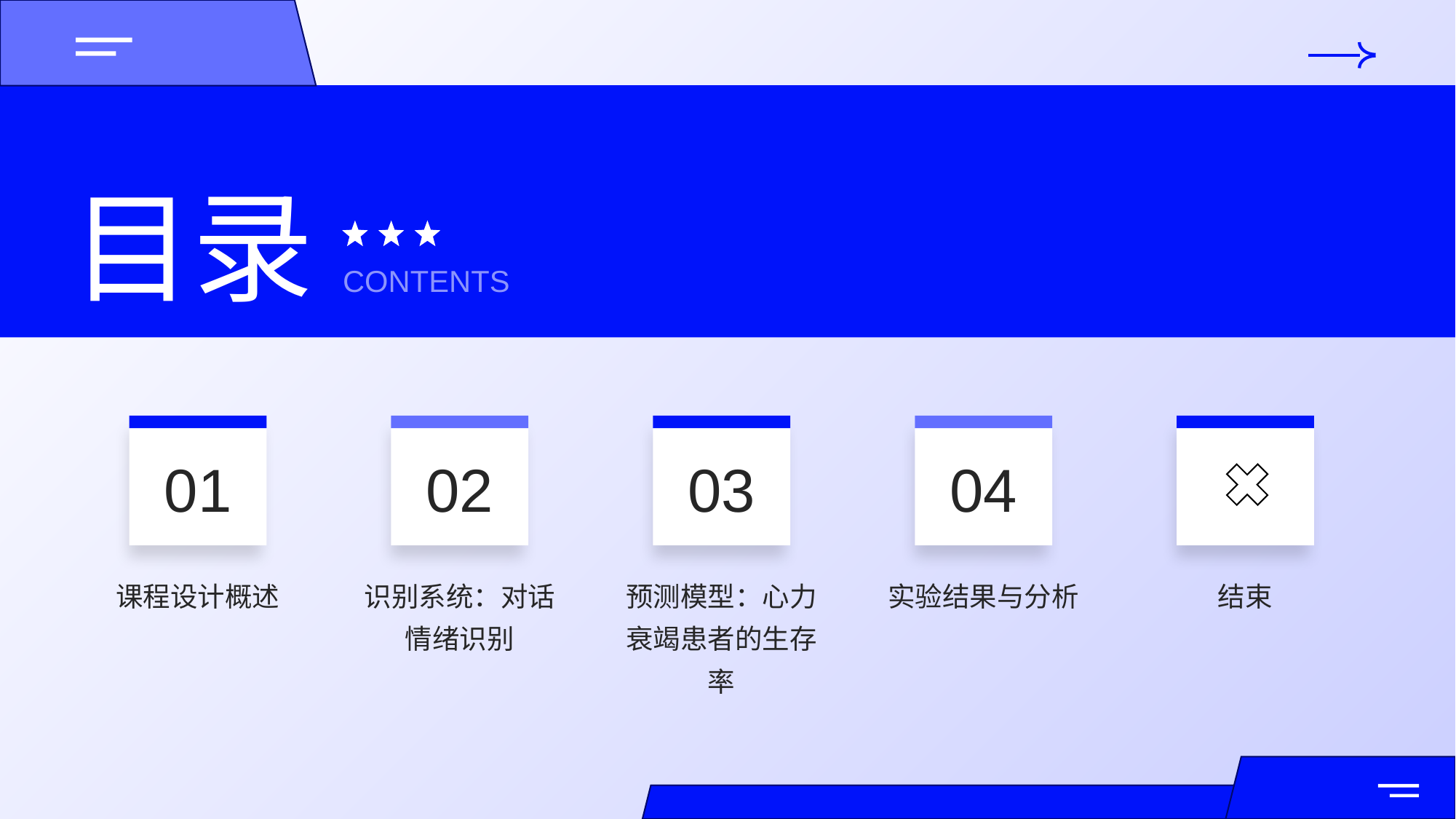

目录

CONTENTS

01
02
03
04

课程设计概述
识别系统：对话情绪识别
预测模型：心力衰竭患者的生存率
实验结果与分析
结束